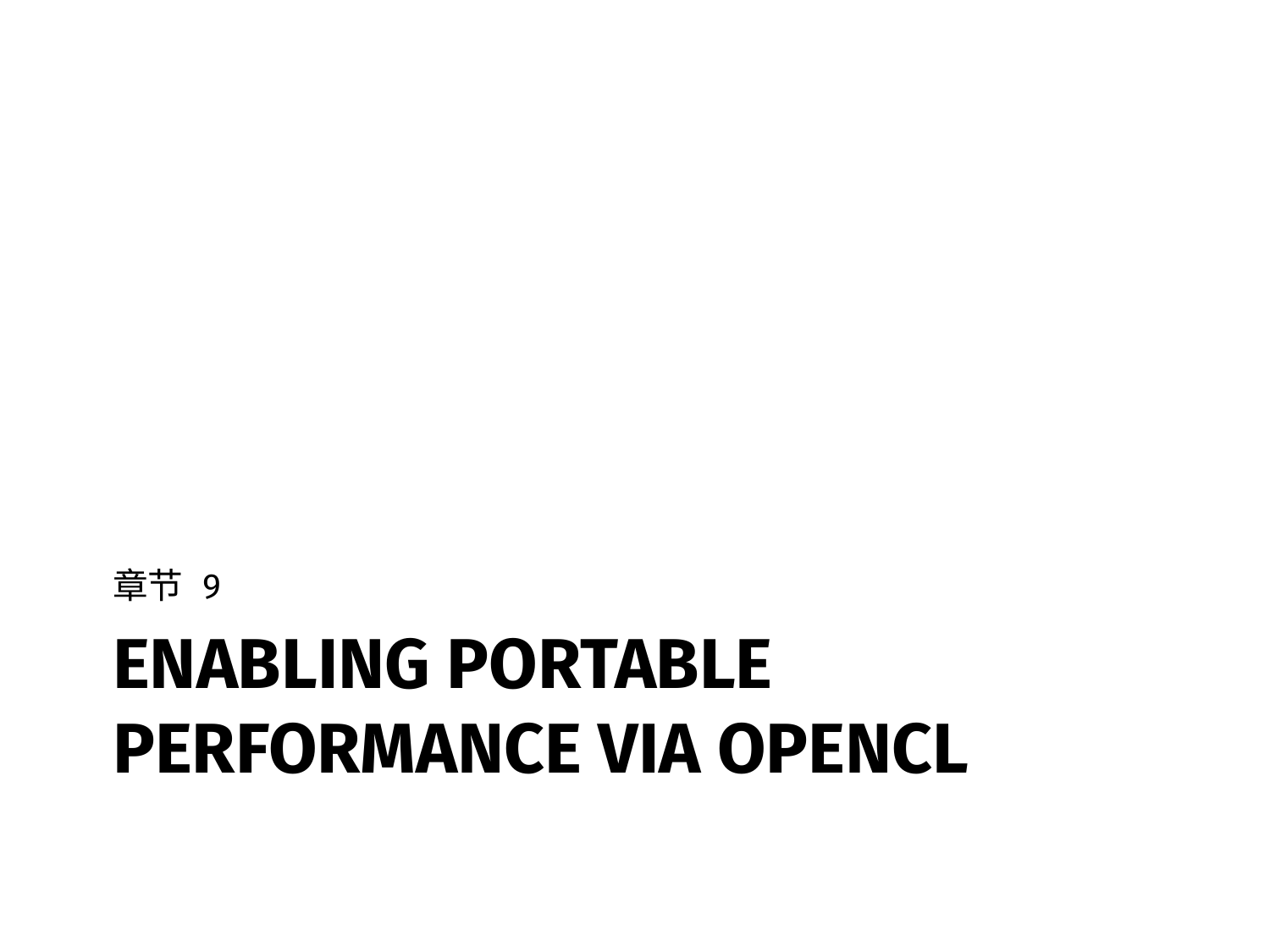

章节 9
Enabling Portable Performance via OpenCL